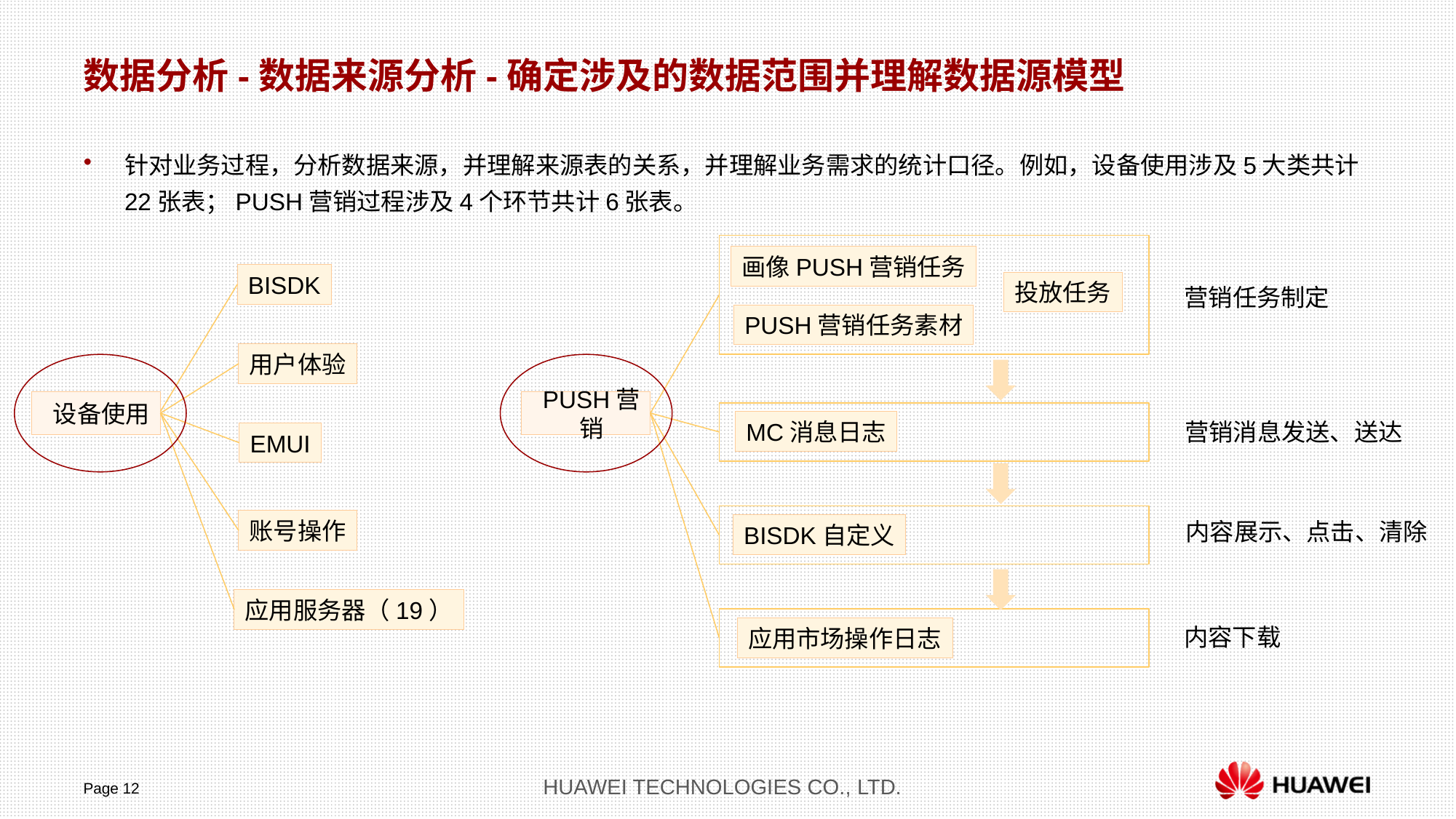

数据分析-数据来源分析-确定涉及的数据范围并理解数据源模型
针对业务过程，分析数据来源，并理解来源表的关系，并理解业务需求的统计口径。例如，设备使用涉及5大类共计22张表；PUSH营销过程涉及4个环节共计6张表。

画像PUSH营销任务
BISDK
投放任务
营销任务制定
PUSH营销任务素材
用户体验

设备使用
PUSH营销

MC消息日志
营销消息发送、送达
EMUI

账号操作
内容展示、点击、清除
BISDK自定义

应用服务器（19）

内容下载
应用市场操作日志